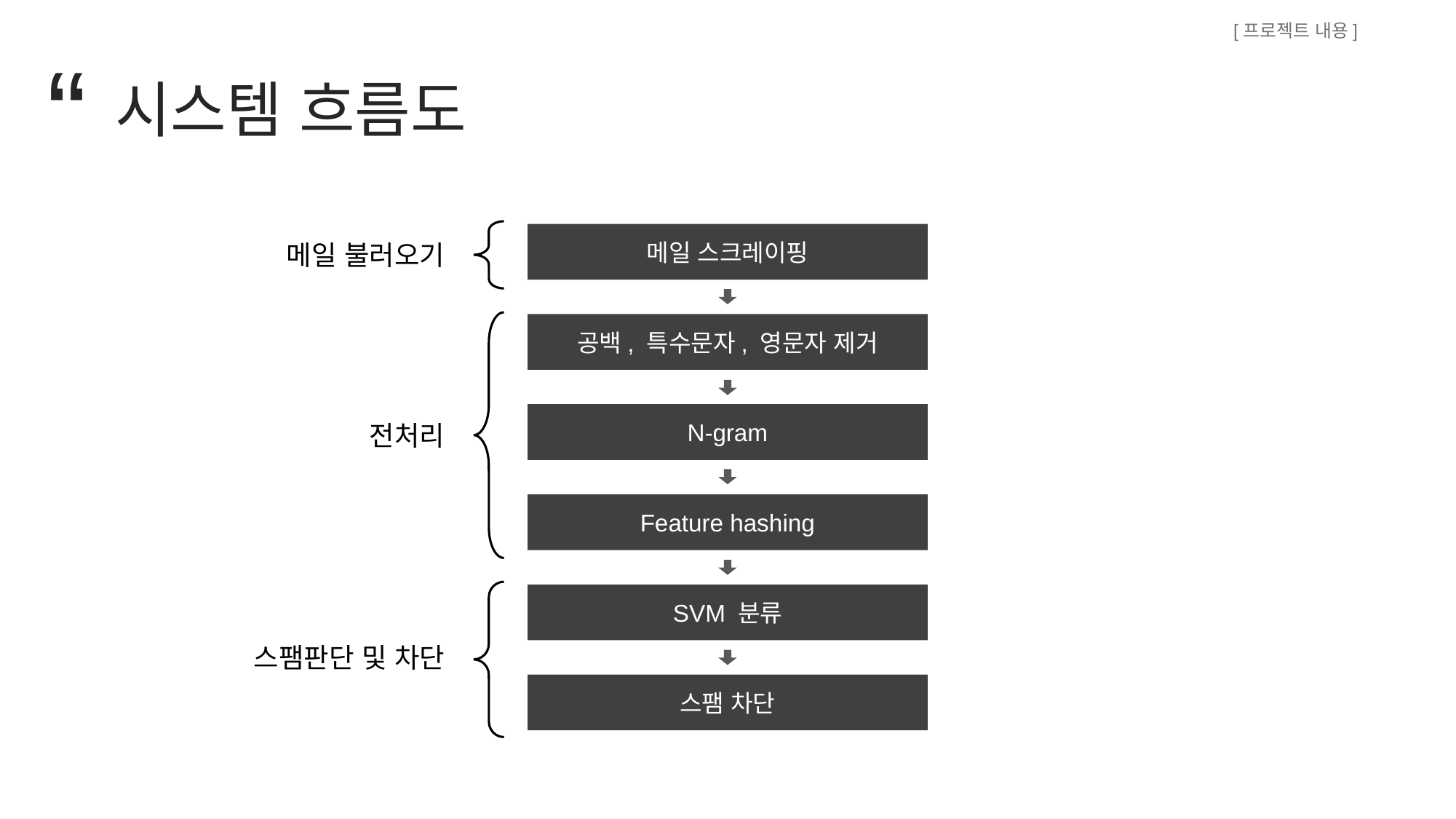

[프로젝트 내용]
“
시스템 흐름도

메일 스크레이핑
메일 불러오기

공백, 특수문자, 영문자 제거

N-gram
전처리

Feature hashing

SVM 분류
스팸판단 및 차단

스팸 차단